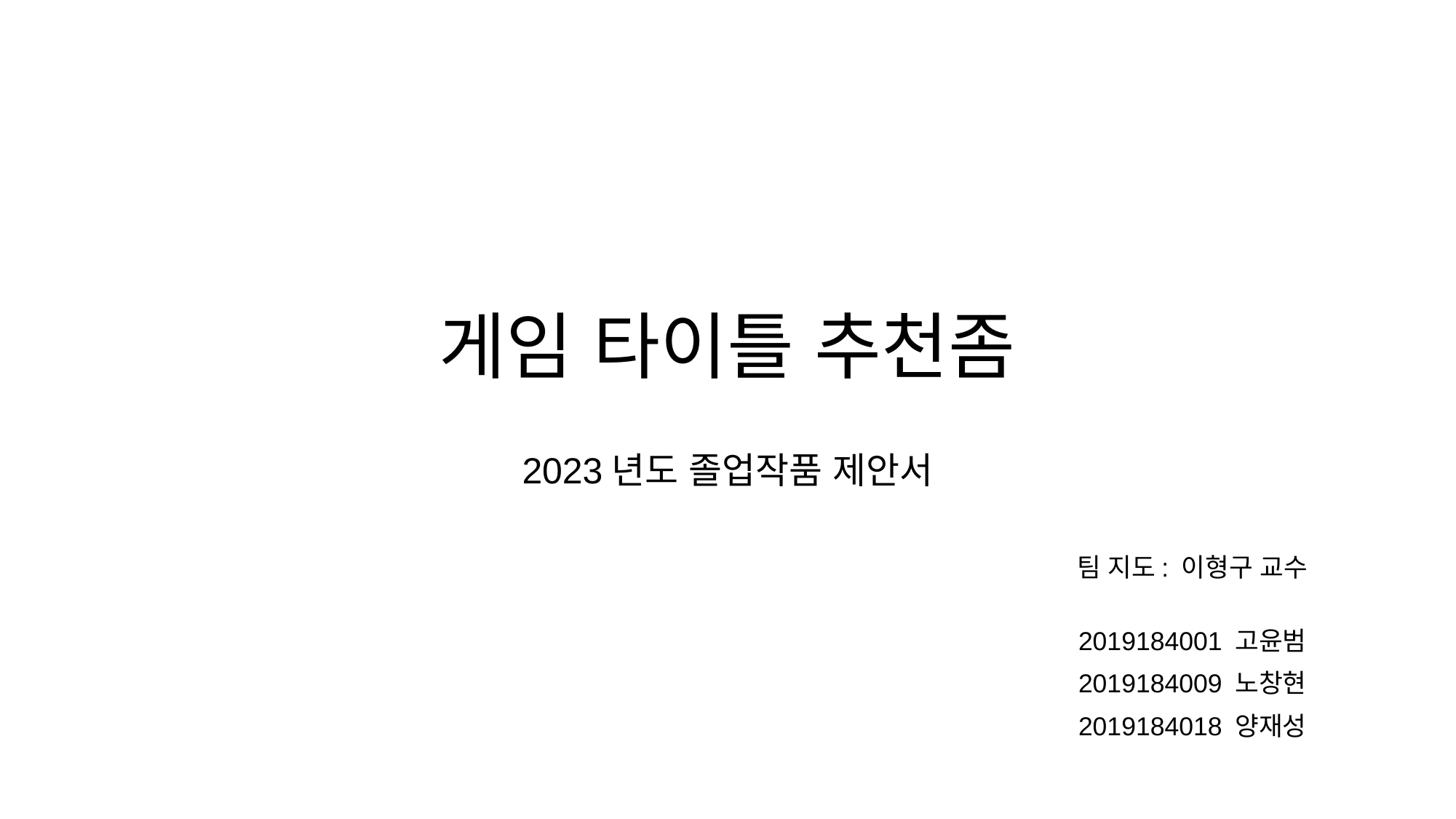

# 게임 타이틀 추천좀
2023년도 졸업작품 제안서

팀 지도: 이형구 교수
2019184001 고윤범
2019184009 노창현
2019184018 양재성